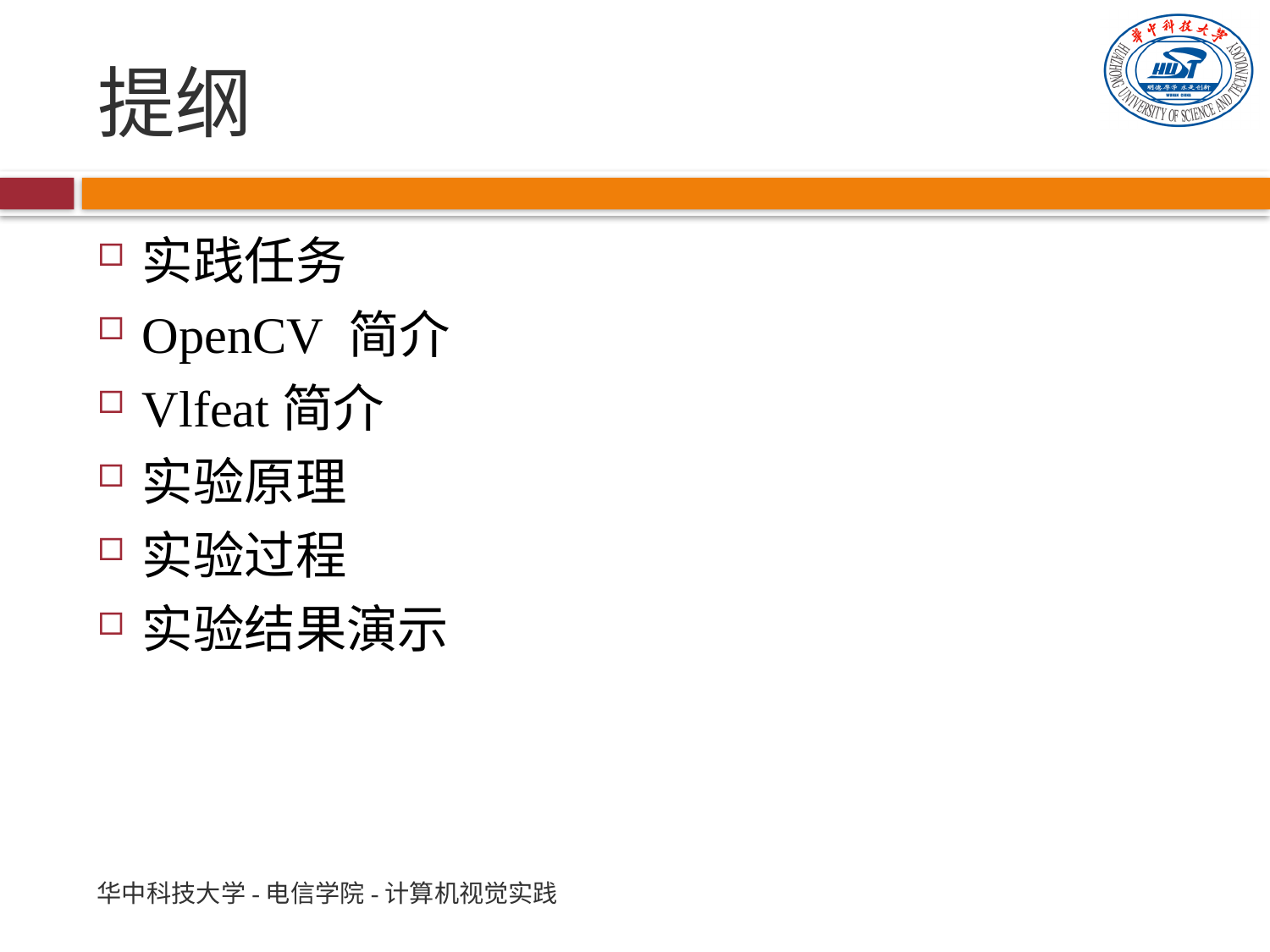

# 提纲
2
实践任务
OpenCV 简介
Vlfeat简介
实验原理
实验过程
实验结果演示

华中科技大学-电信学院-计算机视觉实践